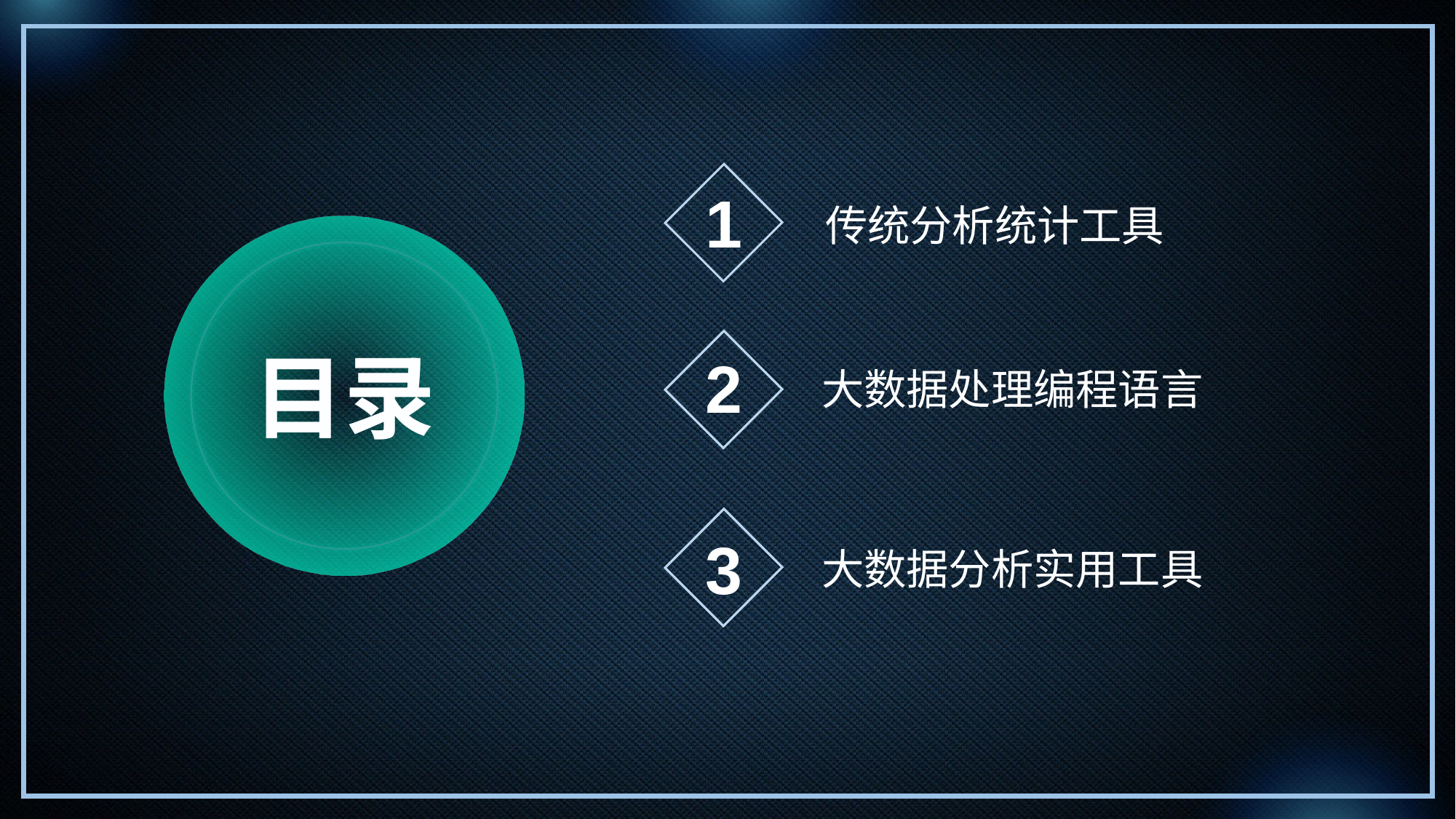

1

传统分析统计工具

目录
2

大数据处理编程语言
3

大数据分析实用工具